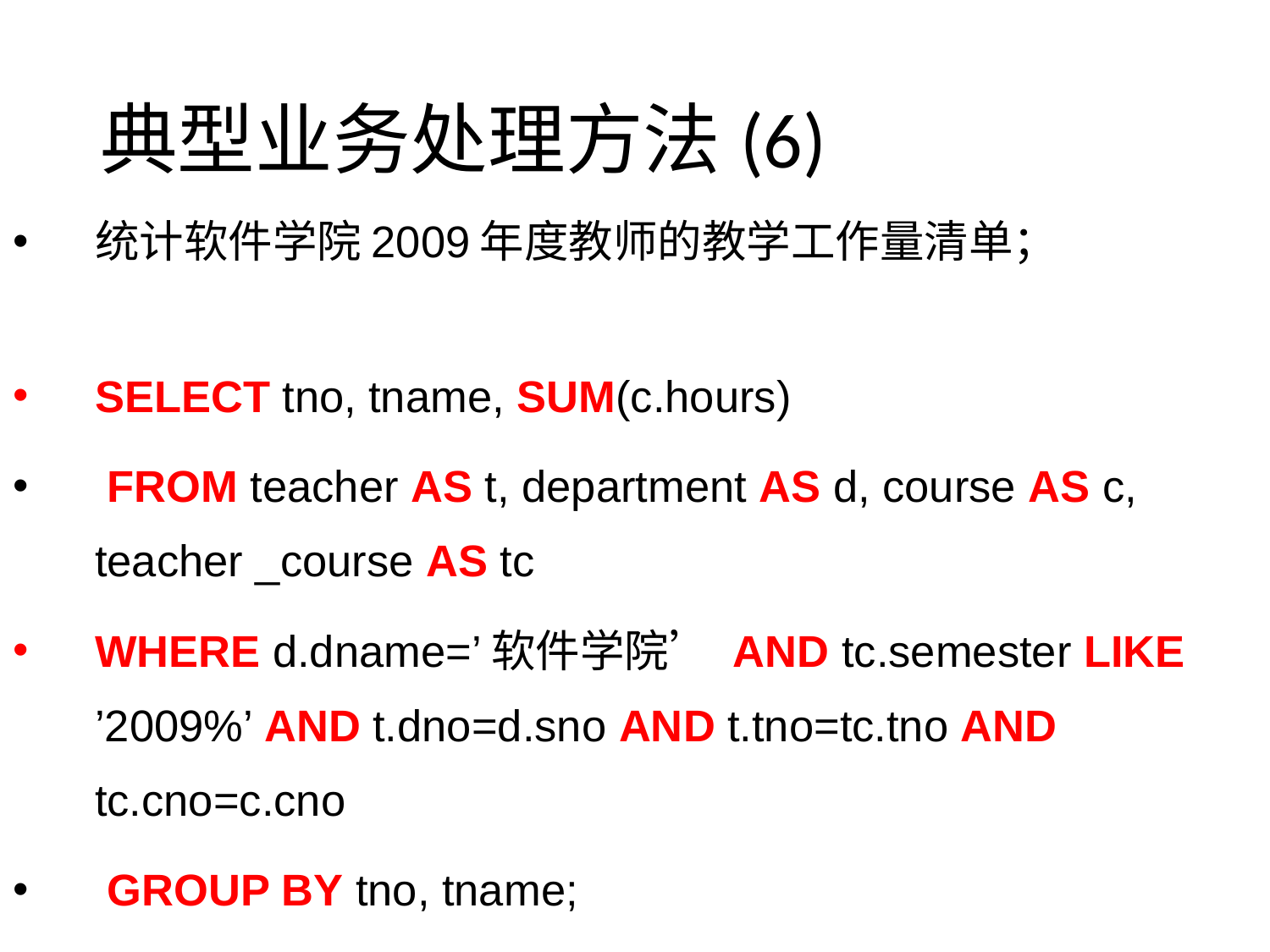

# 典型业务处理方法(6)
统计软件学院2009年度教师的教学工作量清单；

SELECT tno, tname, SUM(c.hours)
 FROM teacher AS t, department AS d, course AS c, teacher _course AS tc
WHERE d.dname=’软件学院’ AND tc.semester LIKE ’2009%’ AND t.dno=d.sno AND t.tno=tc.tno AND tc.cno=c.cno
 GROUP BY tno, tname;